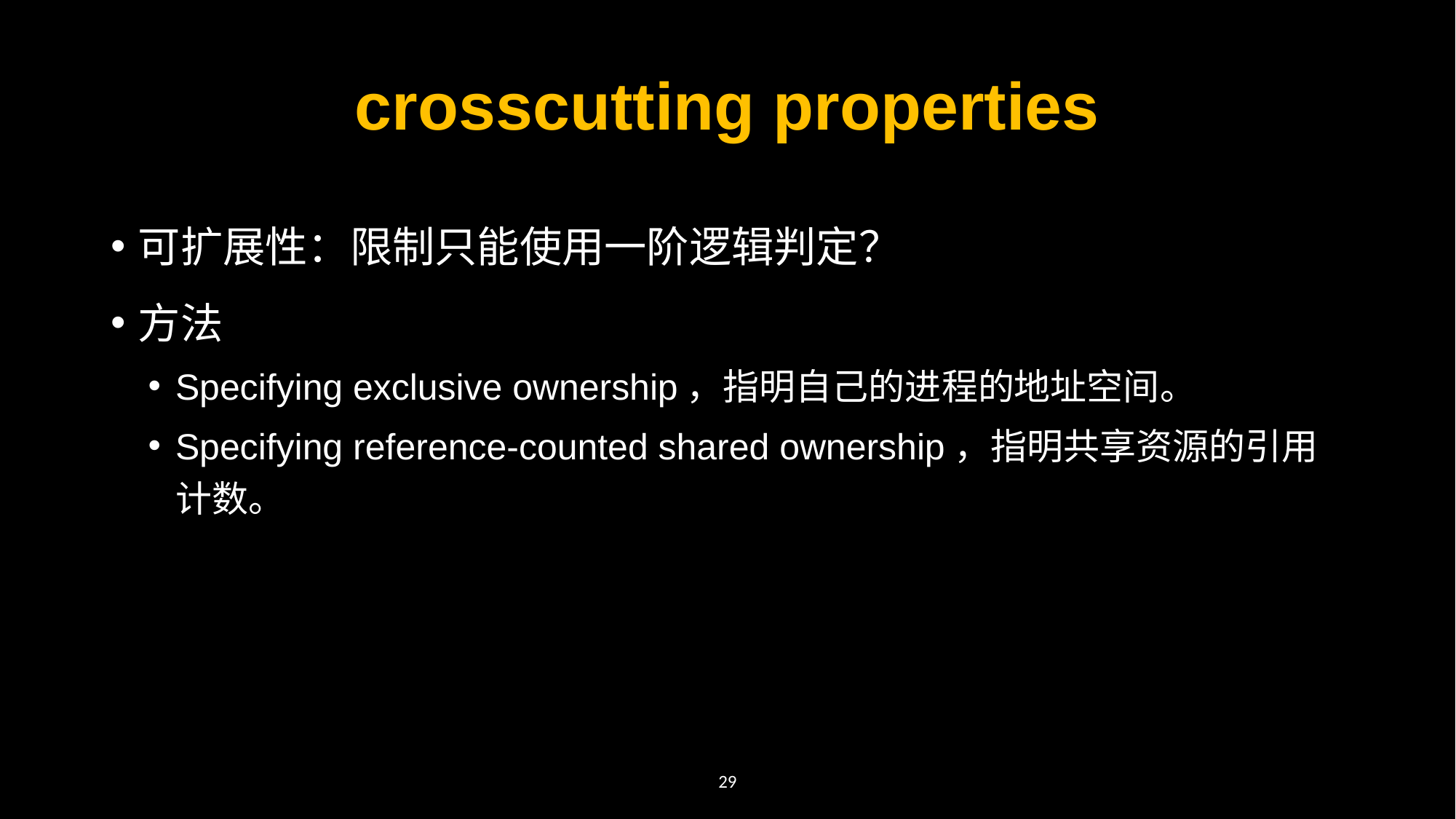

# crosscutting properties
可扩展性：限制只能使用一阶逻辑判定？
方法
Specifying exclusive ownership，指明自己的进程的地址空间。
Specifying reference-counted shared ownership，指明共享资源的引用计数。

29